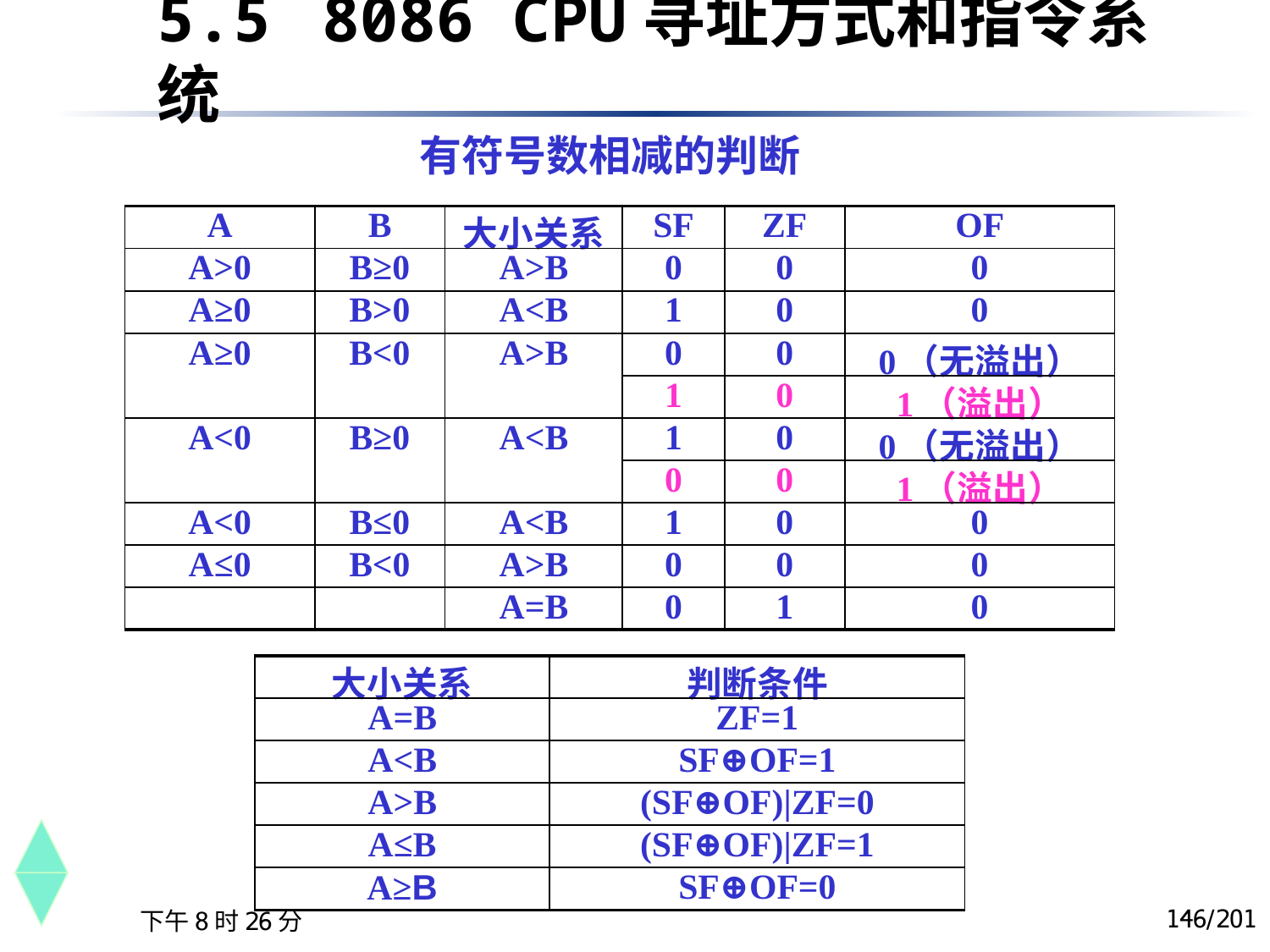

5.5	 8086 CPU寻址方式和指令系统
有符号数相减的判断
| A | B | 大小关系 | SF | ZF | OF |
| --- | --- | --- | --- | --- | --- |
| A>0 | B≥0 | A>B | 0 | 0 | 0 |
| A≥0 | B>0 | A<B | 1 | 0 | 0 |
| A≥0 | B<0 | A>B | 0 | 0 | 0（无溢出） |
|  |  |  | 1 | 0 | 1（溢出） |
| A<0 | B≥0 | A<B | 1 | 0 | 0（无溢出） |
|  |  |  | 0 | 0 | 1（溢出） |
| A<0 | B≤0 | A<B | 1 | 0 | 0 |
| A≤0 | B<0 | A>B | 0 | 0 | 0 |
|  |  | A=B | 0 | 1 | 0 |
| 大小关系 | 判断条件 |
| --- | --- |
| A=B | ZF=1 |
| A<B | SF⊕OF=1 |
| A>B | (SF⊕OF)|ZF=0 |
| A≤B | (SF⊕OF)|ZF=1 |
| A≥B | SF⊕OF=0 |
146/201
下午8时26分